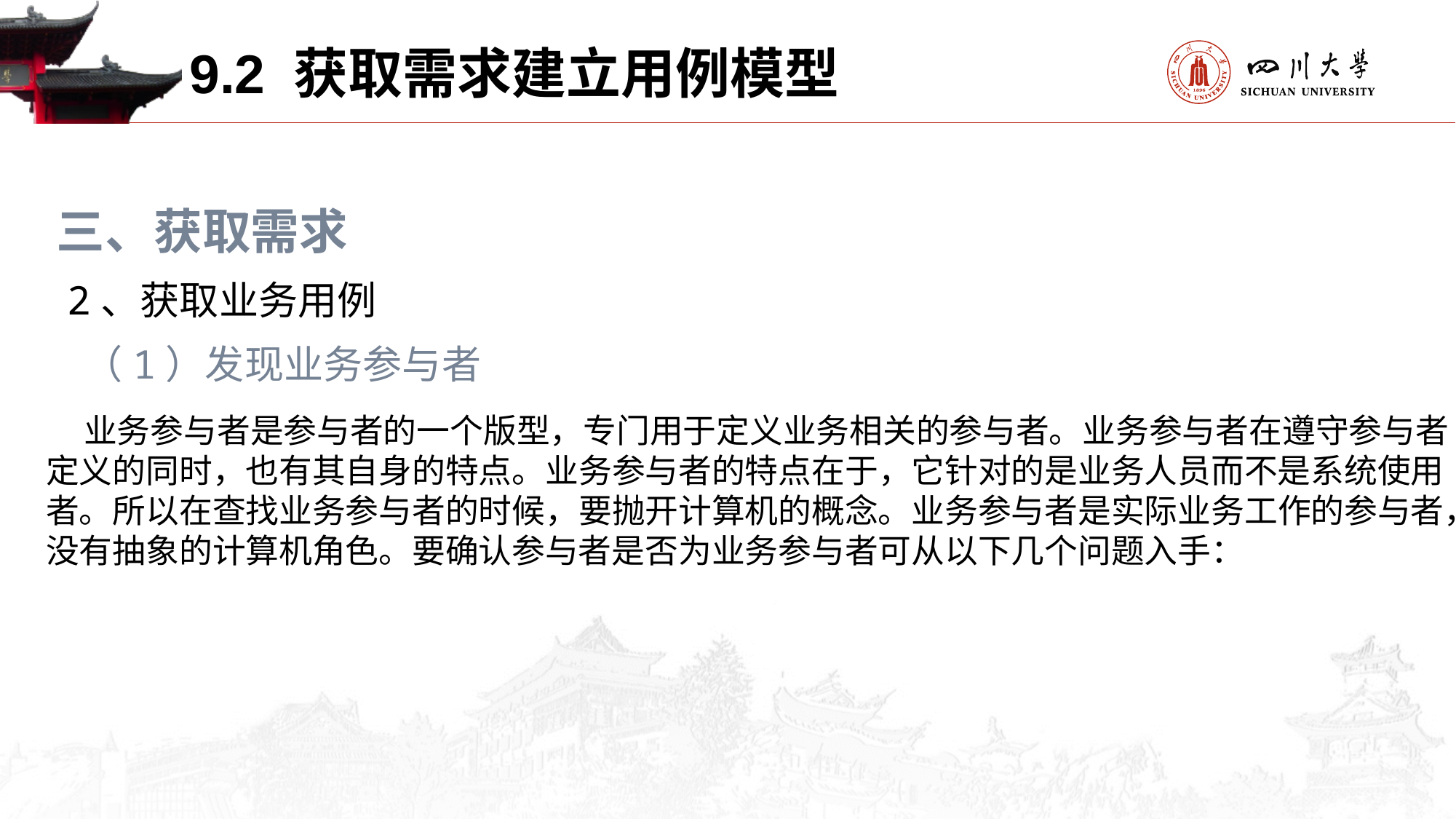

9.2 获取需求建立用例模型

三、获取需求
2、获取业务用例
（1）发现业务参与者
    业务参与者是参与者的一个版型，专门用于定义业务相关的参与者。业务参与者在遵守参与者定义的同时，也有其自身的特点。业务参与者的特点在于，它针对的是业务人员而不是系统使用者。所以在查找业务参与者的时候，要抛开计算机的概念。业务参与者是实际业务工作的参与者，没有抽象的计算机角色。要确认参与者是否为业务参与者可从以下几个问题入手：